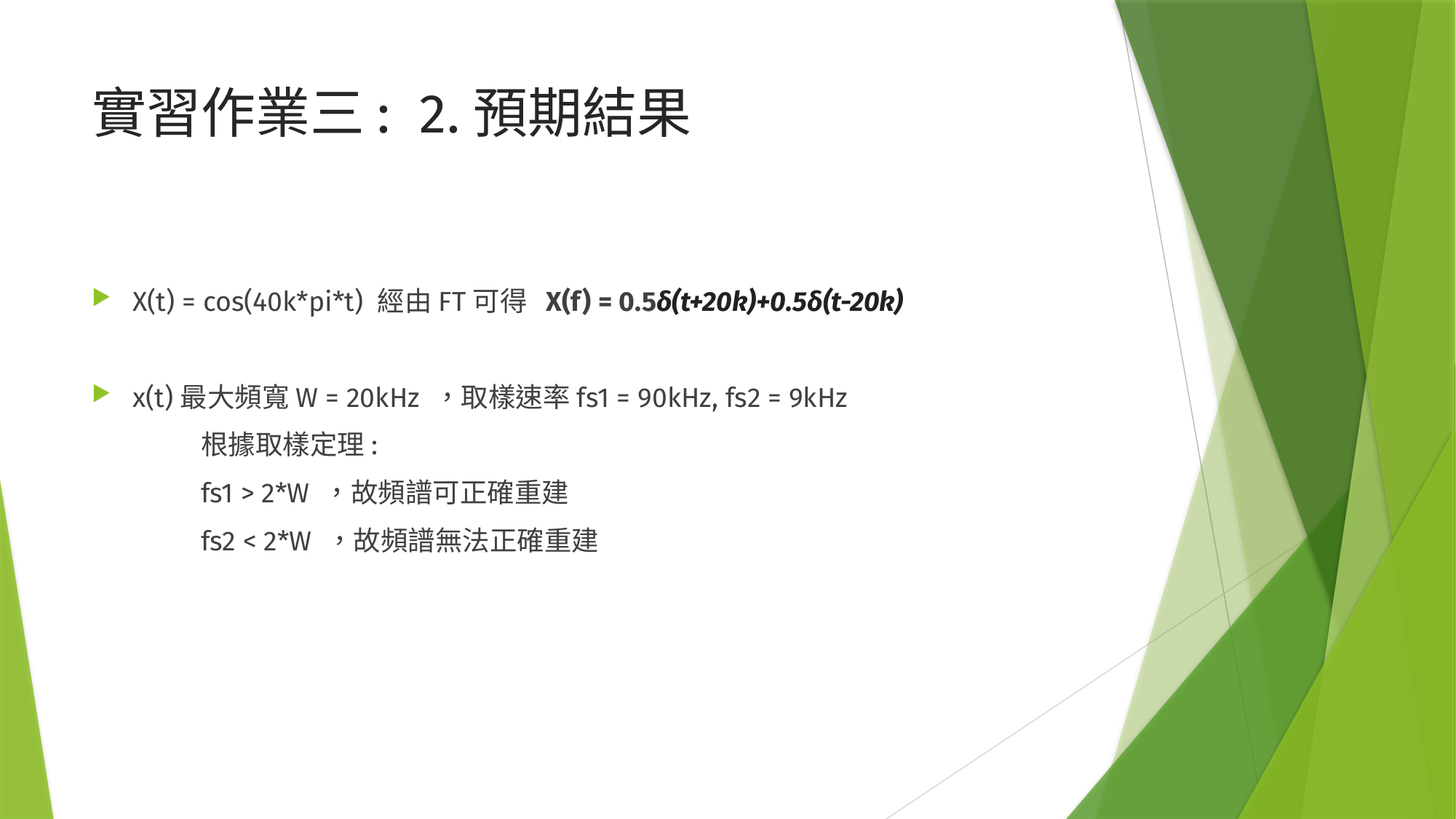

# 實習作業三:  2.預期結果

X(t) = cos(40k*pi*t) 經由FT可得  X(f) = 0.5δ(t+20k)+0.5δ(t-20k)

x(t)最大頻寬W = 20kHz ，取樣速率fs1 = 90kHz, fs2 = 9kHz
	根據取樣定理:
	fs1 > 2*W ，故頻譜可正確重建
	fs2 < 2*W ，故頻譜無法正確重建